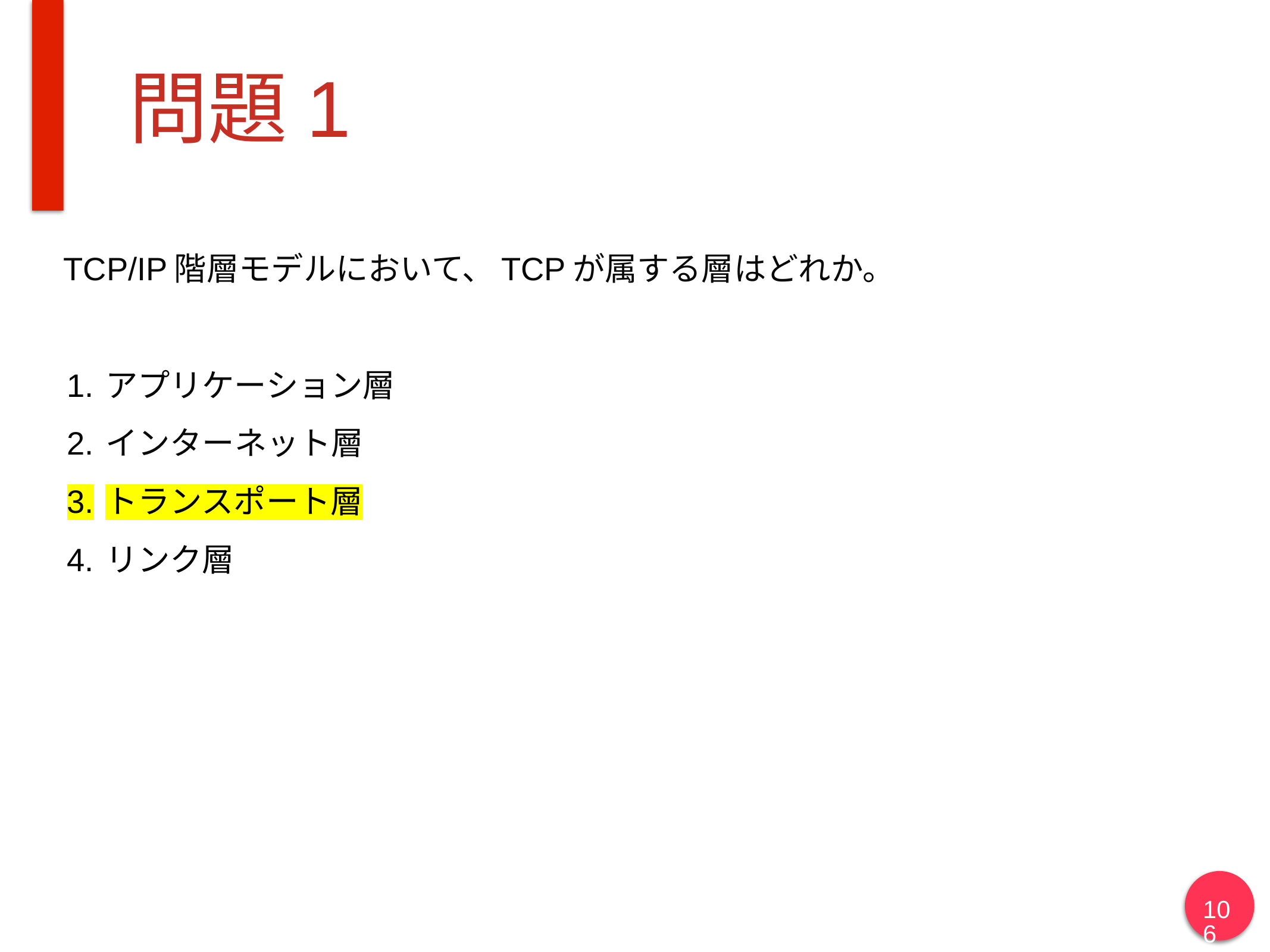

# 問題1
TCP/IP階層モデルにおいて、TCPが属する層はどれか。

アプリケーション層
インターネット層
トランスポート層
リンク層
106